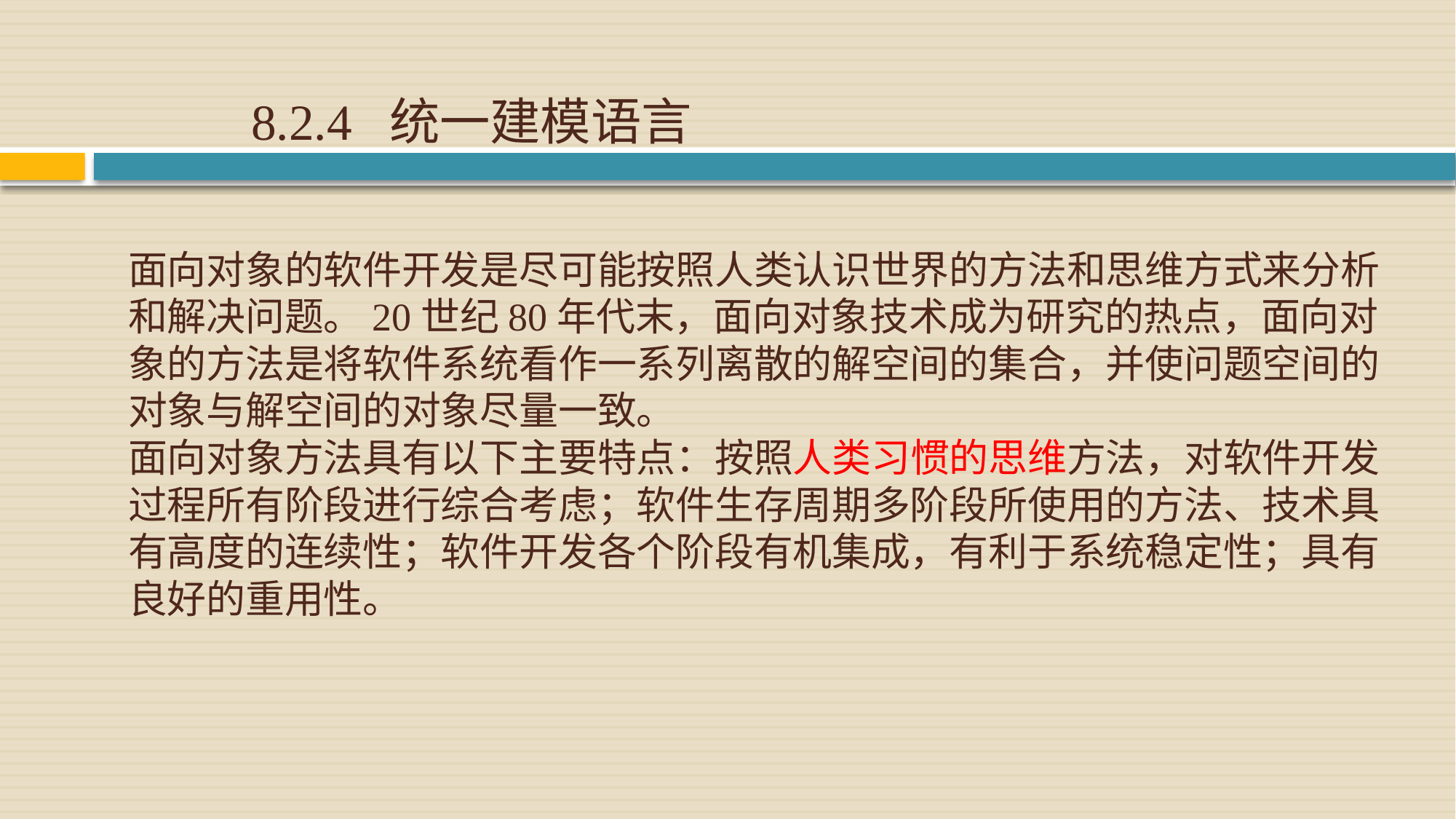

8.2.4  统一建模语言
# 面向对象的软件开发是尽可能按照人类认识世界的方法和思维方式来分析和解决问题。20世纪80年代末，面向对象技术成为研究的热点，面向对象的方法是将软件系统看作一系列离散的解空间的集合，并使问题空间的对象与解空间的对象尽量一致。 面向对象方法具有以下主要特点：按照人类习惯的思维方法，对软件开发过程所有阶段进行综合考虑；软件生存周期多阶段所使用的方法、技术具有高度的连续性；软件开发各个阶段有机集成，有利于系统稳定性；具有良好的重用性。